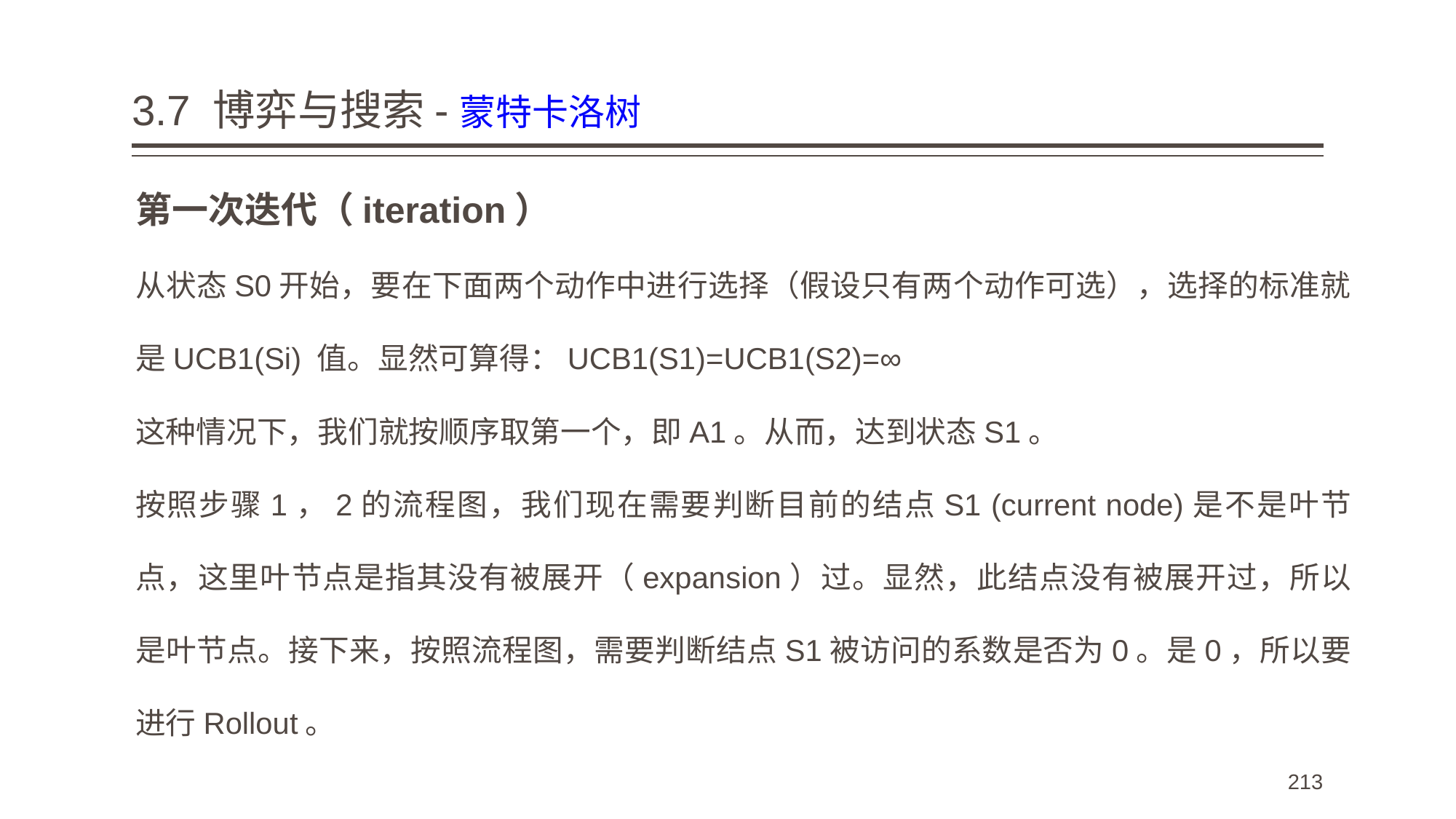

# 3.7 博弈与搜索-蒙特卡洛树
第一次迭代（iteration）
从状态S0开始，要在下面两个动作中进行选择（假设只有两个动作可选），选择的标准就是UCB1(Si) 值。显然可算得：UCB1(S1)=UCB1(S2)=∞
这种情况下，我们就按顺序取第一个，即A1。从而，达到状态S1。
按照步骤1，2的流程图，我们现在需要判断目前的结点S1 (current node)是不是叶节点，这里叶节点是指其没有被展开（expansion）过。显然，此结点没有被展开过，所以是叶节点。接下来，按照流程图，需要判断结点S1被访问的系数是否为0。是0，所以要进行Rollout。
213